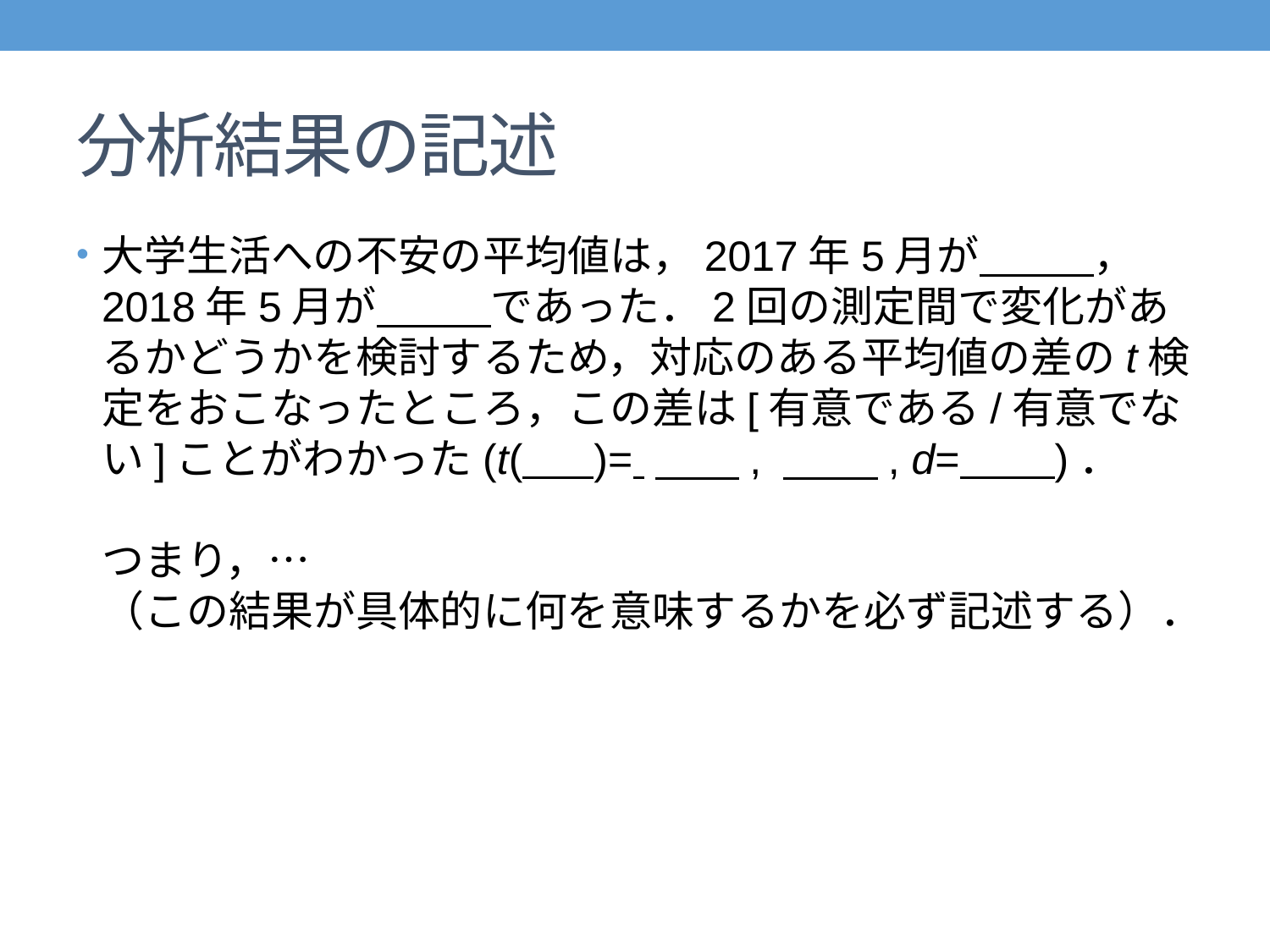

# 分析結果の記述
大学生活への不安の平均値は，2017年5月が            ，
2018年5月が            であった．2回の測定間で変化があるかどうかを検討するため，対応のある平均値の差のt検定をおこなったところ，この差は[有意である/有意でない]ことがわかった(t(      )= 　　, 　 　, d=        )．
つまり，…
（この結果が具体的に何を意味するかを必ず記述する）．